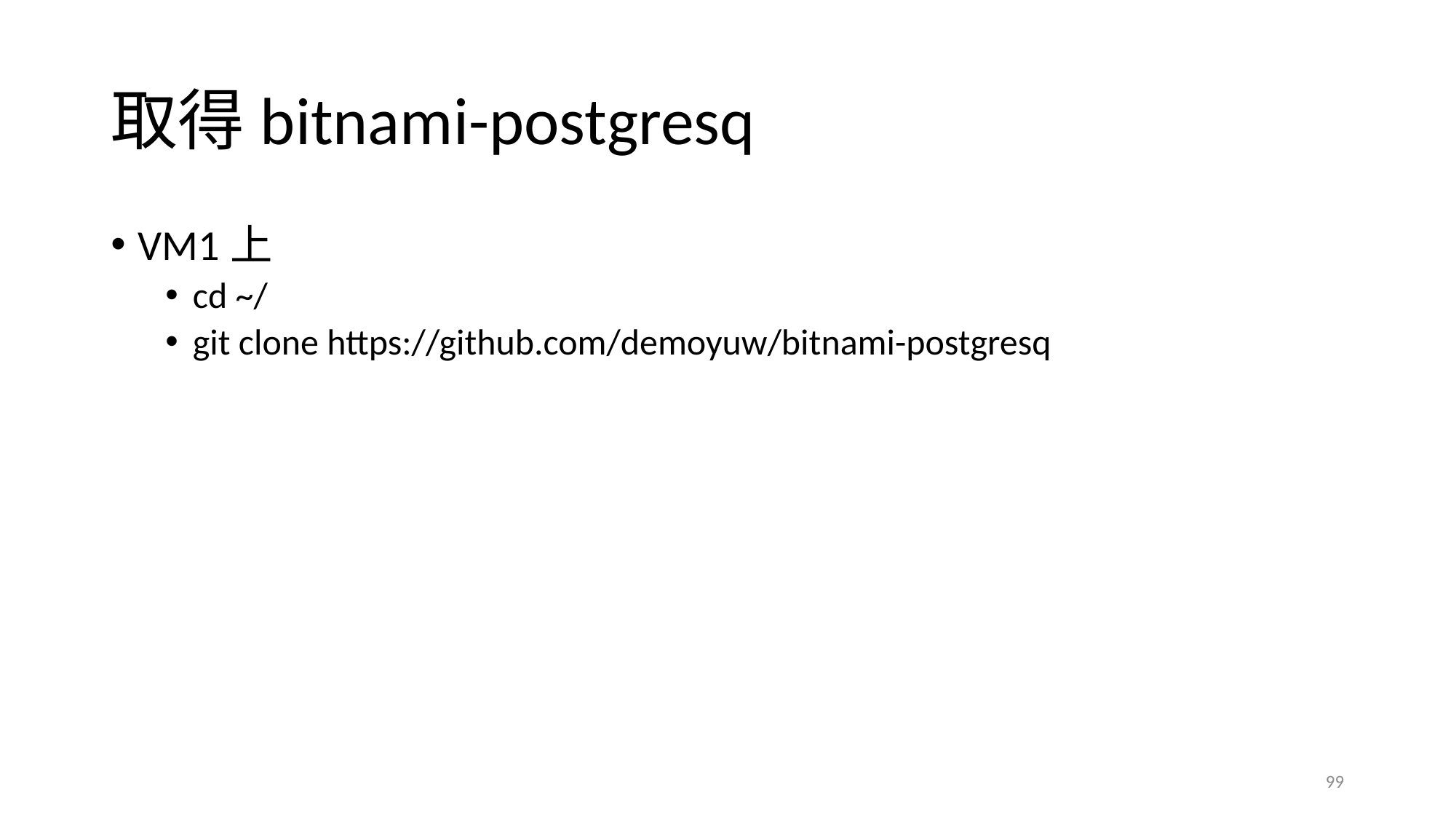

# 取得bitnami-postgresq
VM1上
cd ~/
git clone https://github.com/demoyuw/bitnami-postgresq
99